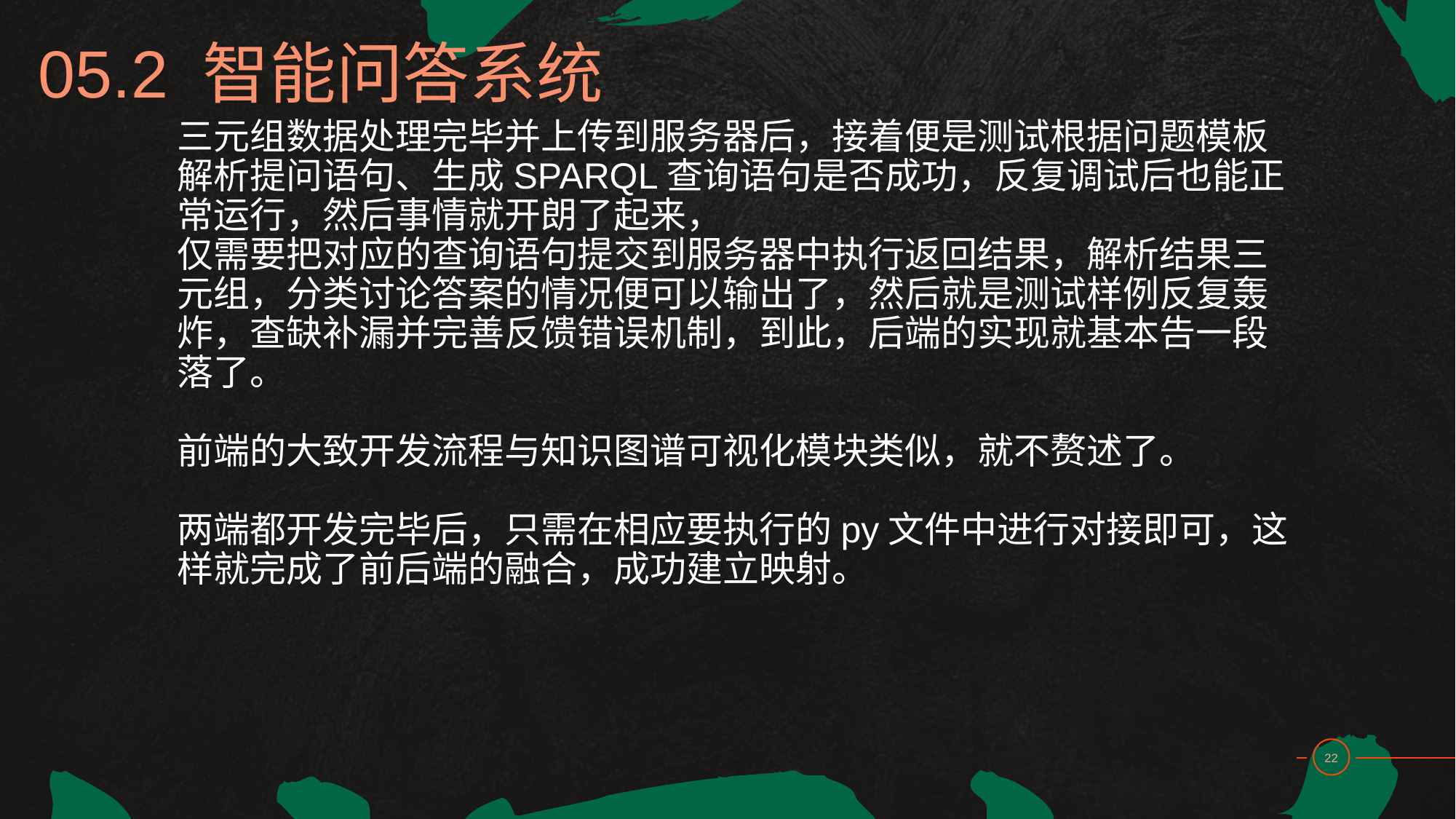

05.2 智能问答系统
# 三元组数据处理完毕并上传到服务器后，接着便是测试根据问题模板解析提问语句、生成SPARQL查询语句是否成功，反复调试后也能正常运行，然后事情就开朗了起来， 仅需要把对应的查询语句提交到服务器中执行返回结果，解析结果三元组，分类讨论答案的情况便可以输出了，然后就是测试样例反复轰炸，查缺补漏并完善反馈错误机制，到此，后端的实现就基本告一段落了。 前端的大致开发流程与知识图谱可视化模块类似，就不赘述了。 两端都开发完毕后，只需在相应要执行的py文件中进行对接即可，这样就完成了前后端的融合，成功建立映射。
22